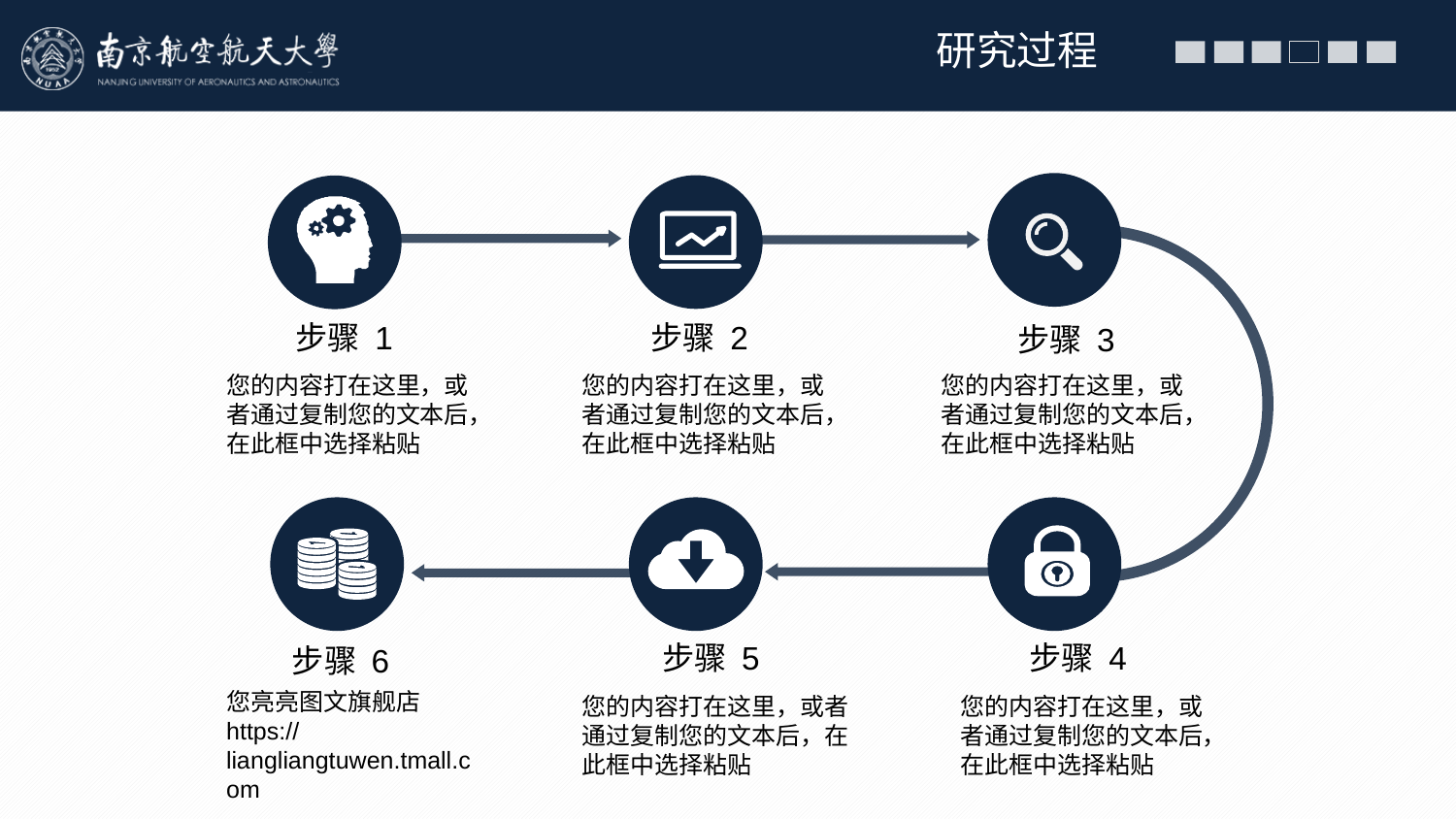

研究过程

步骤 1
步骤 2
步骤 3
您的内容打在这里，或者通过复制您的文本后，在此框中选择粘贴
您的内容打在这里，或者通过复制您的文本后，在此框中选择粘贴
您的内容打在这里，或者通过复制您的文本后，在此框中选择粘贴

步骤 4
步骤 5
步骤 6
您亮亮图文旗舰店
https://liangliangtuwen.tmall.com

您的内容打在这里，或者通过复制您的文本后，在此框中选择粘贴
您的内容打在这里，或者通过复制您的文本后，在此框中选择粘贴